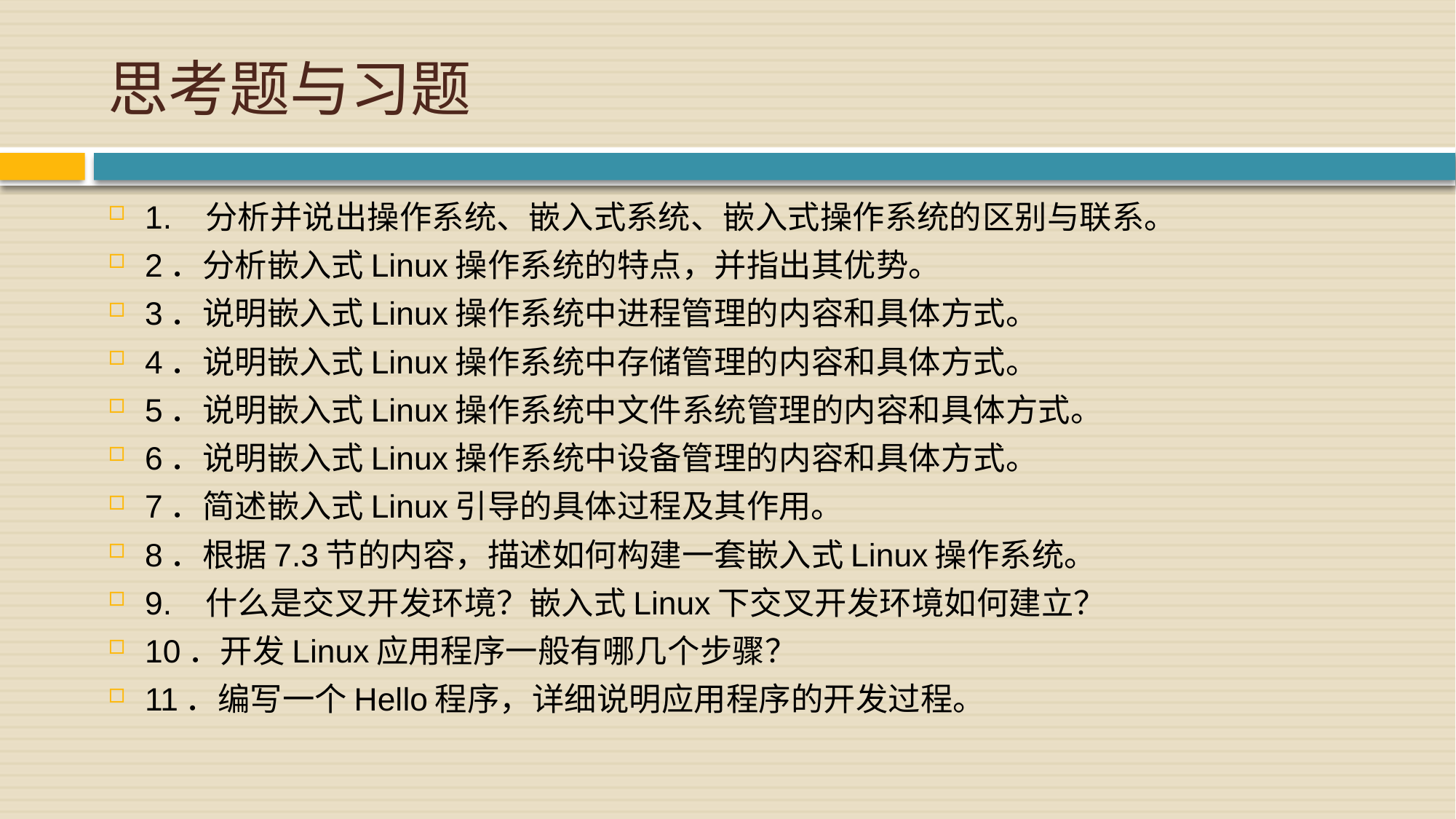

# 思考题与习题
1.   分析并说出操作系统、嵌入式系统、嵌入式操作系统的区别与联系。
2．分析嵌入式Linux操作系统的特点，并指出其优势。
3．说明嵌入式Linux操作系统中进程管理的内容和具体方式。
4．说明嵌入式Linux操作系统中存储管理的内容和具体方式。
5．说明嵌入式Linux操作系统中文件系统管理的内容和具体方式。
6．说明嵌入式Linux操作系统中设备管理的内容和具体方式。
7．简述嵌入式Linux引导的具体过程及其作用。
8．根据7.3节的内容，描述如何构建一套嵌入式Linux操作系统。
9.   什么是交叉开发环境？嵌入式Linux下交叉开发环境如何建立？
10．开发Linux应用程序一般有哪几个步骤？
11．编写一个Hello程序，详细说明应用程序的开发过程。